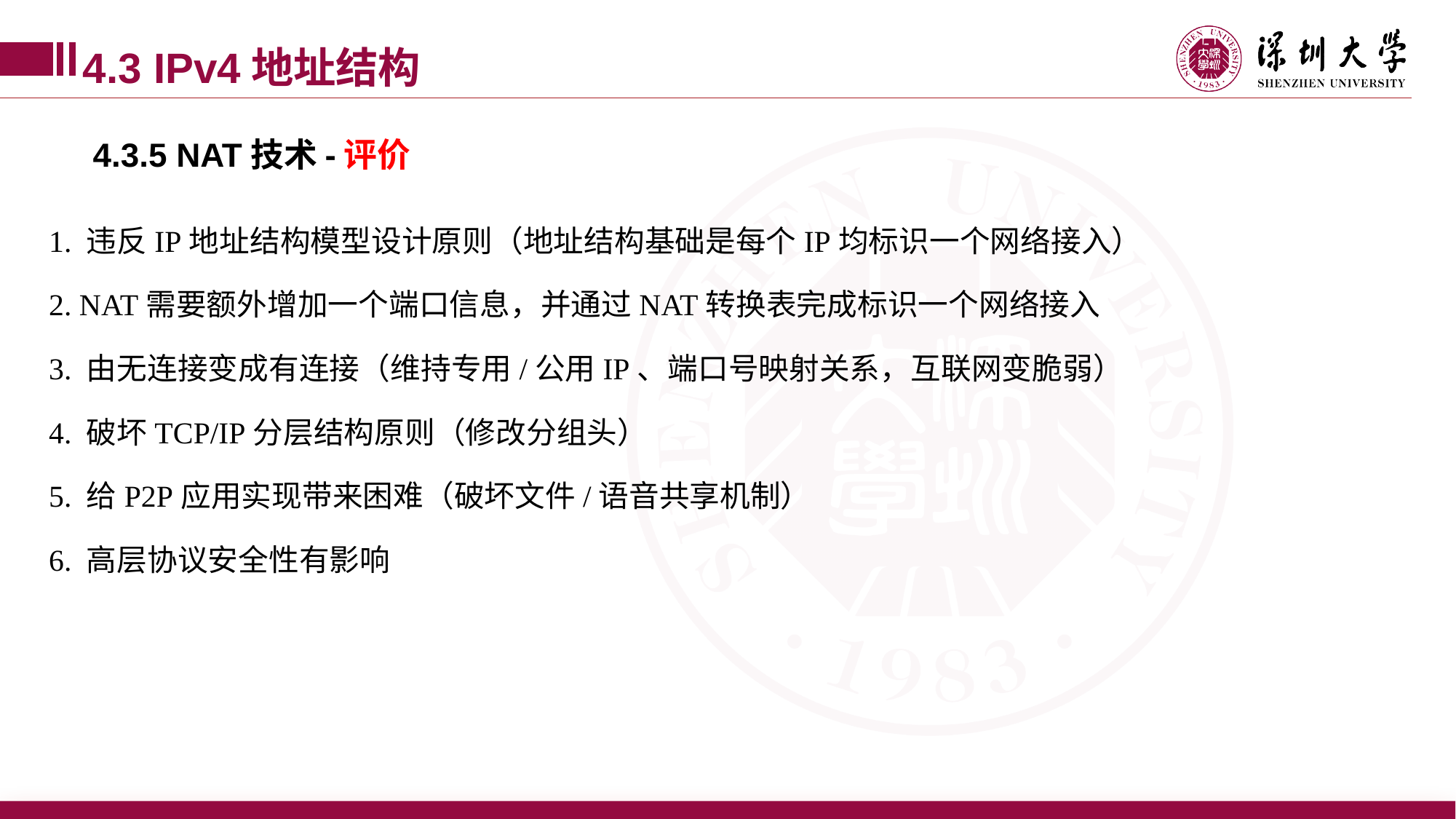

4.3 IPv4地址结构

4.3.5 NAT技术-评价
1. 违反IP地址结构模型设计原则（地址结构基础是每个IP均标识一个网络接入）
2. NAT需要额外增加一个端口信息，并通过NAT转换表完成标识一个网络接入
3. 由无连接变成有连接（维持专用/公用IP、端口号映射关系，互联网变脆弱）
4. 破坏TCP/IP分层结构原则（修改分组头）
5. 给P2P应用实现带来困难（破坏文件/语音共享机制）
6. 高层协议安全性有影响